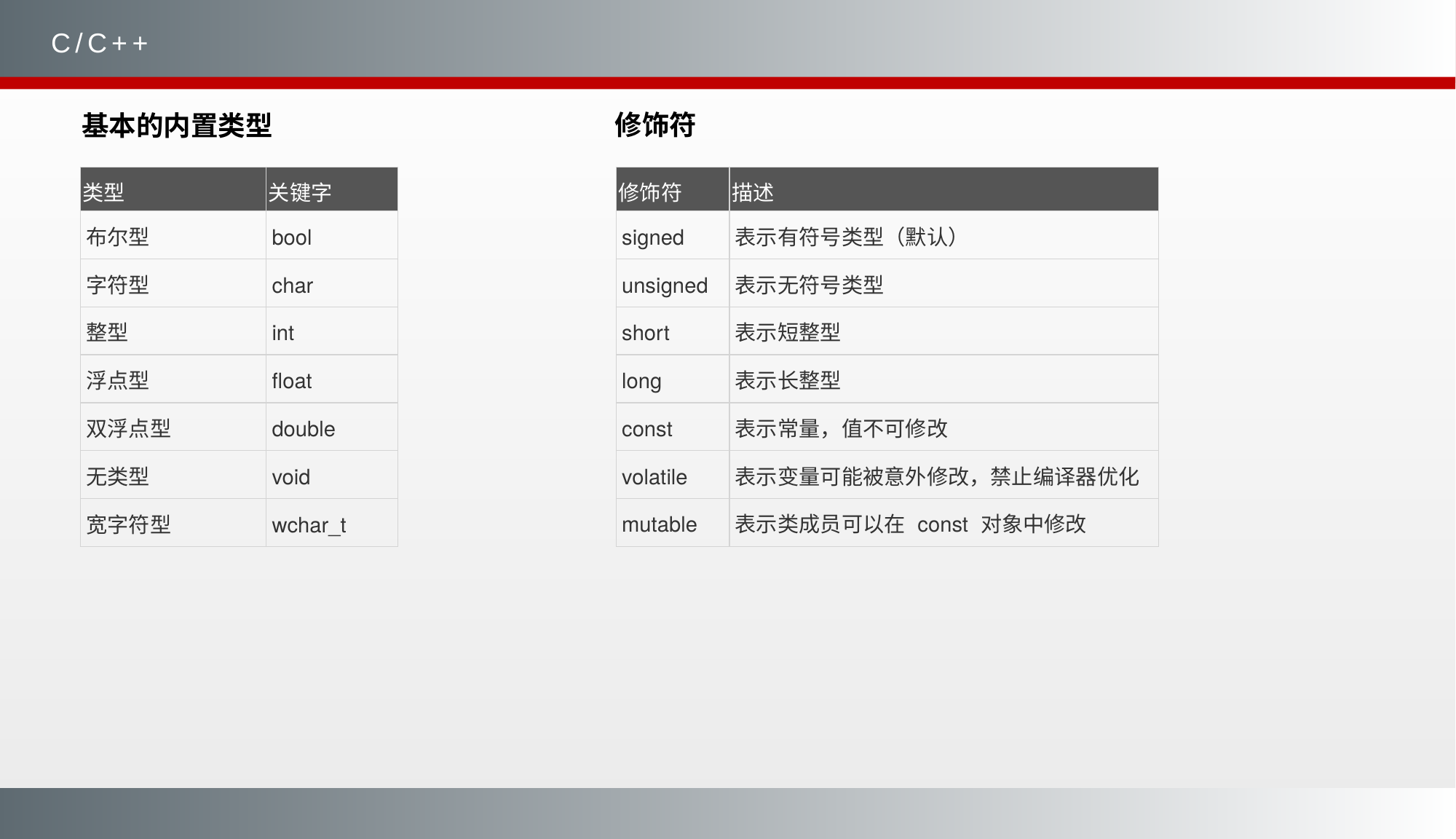

C/C++
修饰符
基本的内置类型
| 修饰符 | 描述 |
| --- | --- |
| signed | 表示有符号类型（默认） |
| unsigned | 表示无符号类型 |
| short | 表示短整型 |
| long | 表示长整型 |
| const | 表示常量，值不可修改 |
| volatile | 表示变量可能被意外修改，禁止编译器优化 |
| mutable | 表示类成员可以在 const 对象中修改 |
| 类型 | 关键字 |
| --- | --- |
| 布尔型 | bool |
| 字符型 | char |
| 整型 | int |
| 浮点型 | float |
| 双浮点型 | double |
| 无类型 | void |
| 宽字符型 | wchar\_t |